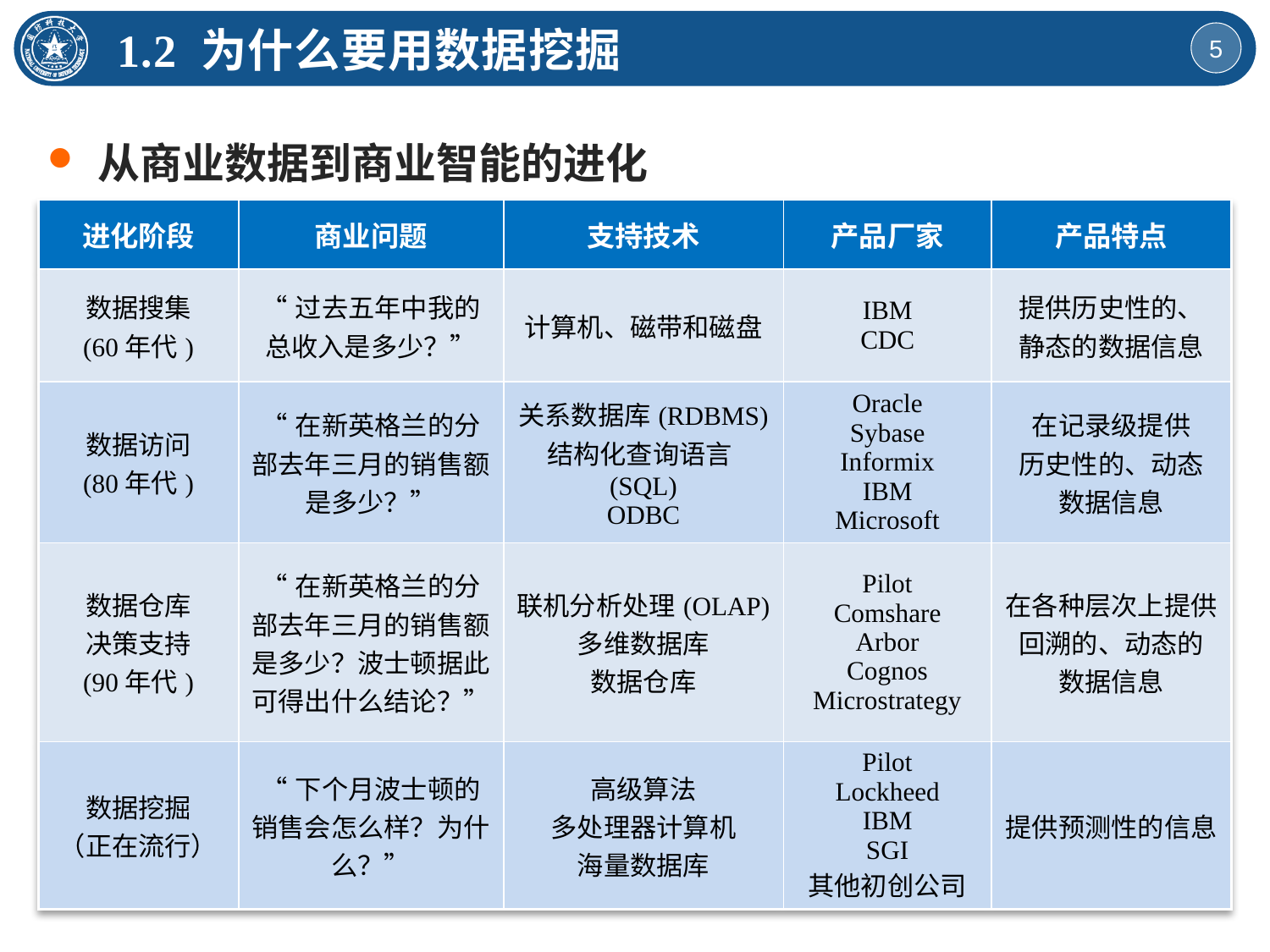

1.2 为什么要用数据挖掘
从商业数据到商业智能的进化
| 进化阶段 | 商业问题 | 支持技术 | 产品厂家 | 产品特点 |
| --- | --- | --- | --- | --- |
| 数据搜集 (60年代) | “过去五年中我的总收入是多少？” | 计算机、磁带和磁盘 | IBM CDC | 提供历史性的、 静态的数据信息 |
| 数据访问 (80年代) | “在新英格兰的分部去年三月的销售额是多少？” | 关系数据库(RDBMS) 结构化查询语言(SQL) ODBC | Oracle Sybase Informix IBM Microsoft | 在记录级提供 历史性的、动态 数据信息 |
| 数据仓库 决策支持 (90年代) | “在新英格兰的分部去年三月的销售额是多少？波士顿据此可得出什么结论？” | 联机分析处理(OLAP) 多维数据库 数据仓库 | Pilot Comshare Arbor Cognos Microstrategy | 在各种层次上提供回溯的、动态的 数据信息 |
| 数据挖掘 （正在流行） | “下个月波士顿的销售会怎么样？为什么？” | 高级算法 多处理器计算机 海量数据库 | Pilot Lockheed IBM SGI 其他初创公司 | 提供预测性的信息 |
5